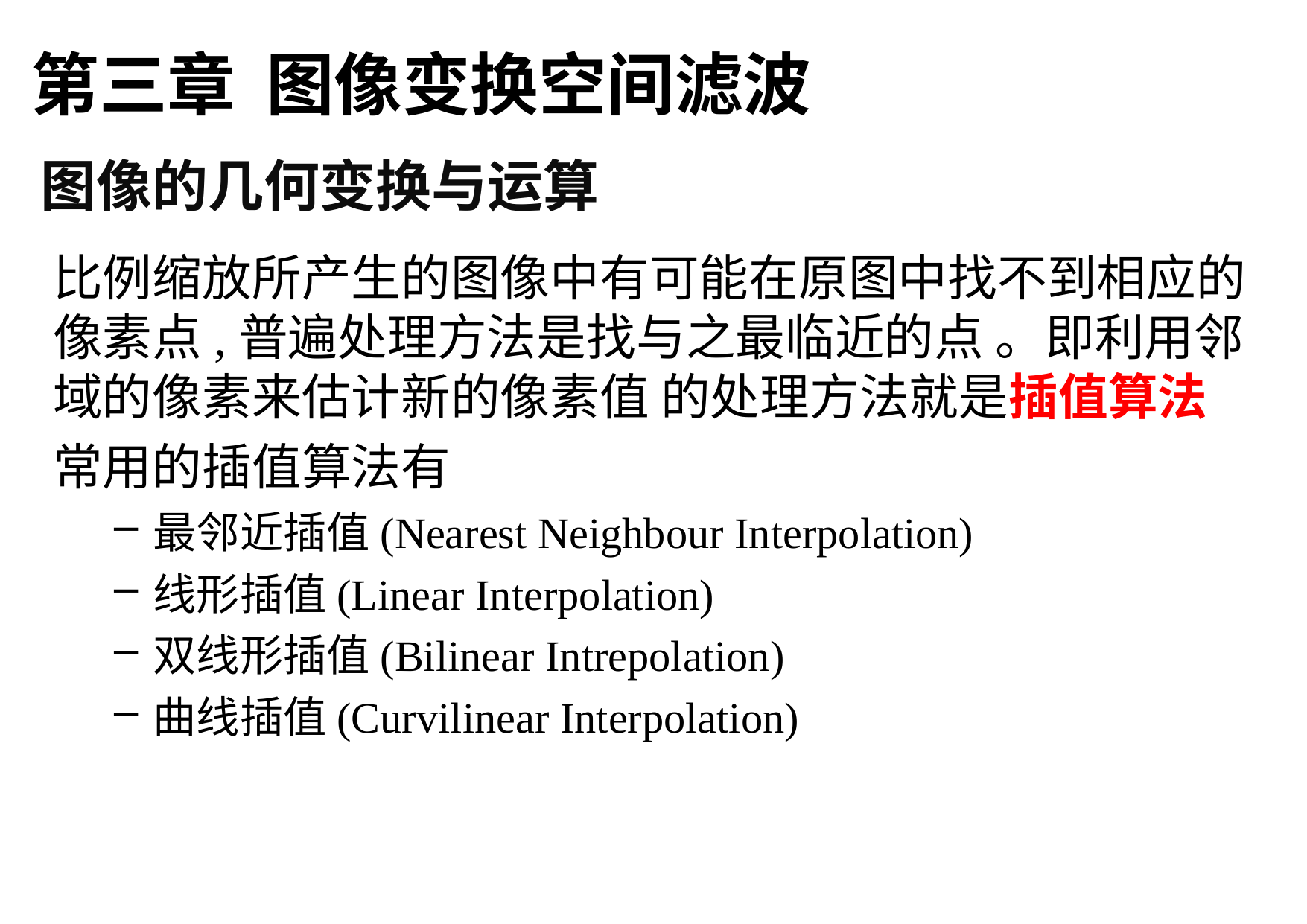

第三章  图像变换空间滤波
图像的几何变换与运算
比例缩放所产生的图像中有可能在原图中找不到相应的像素点,普遍处理方法是找与之最临近的点 。即利用邻域的像素来估计新的像素值 的处理方法就是插值算法
常用的插值算法有
最邻近插值(Nearest Neighbour Interpolation)
线形插值(Linear Interpolation)
双线形插值(Bilinear Intrepolation)
曲线插值(Curvilinear Interpolation)